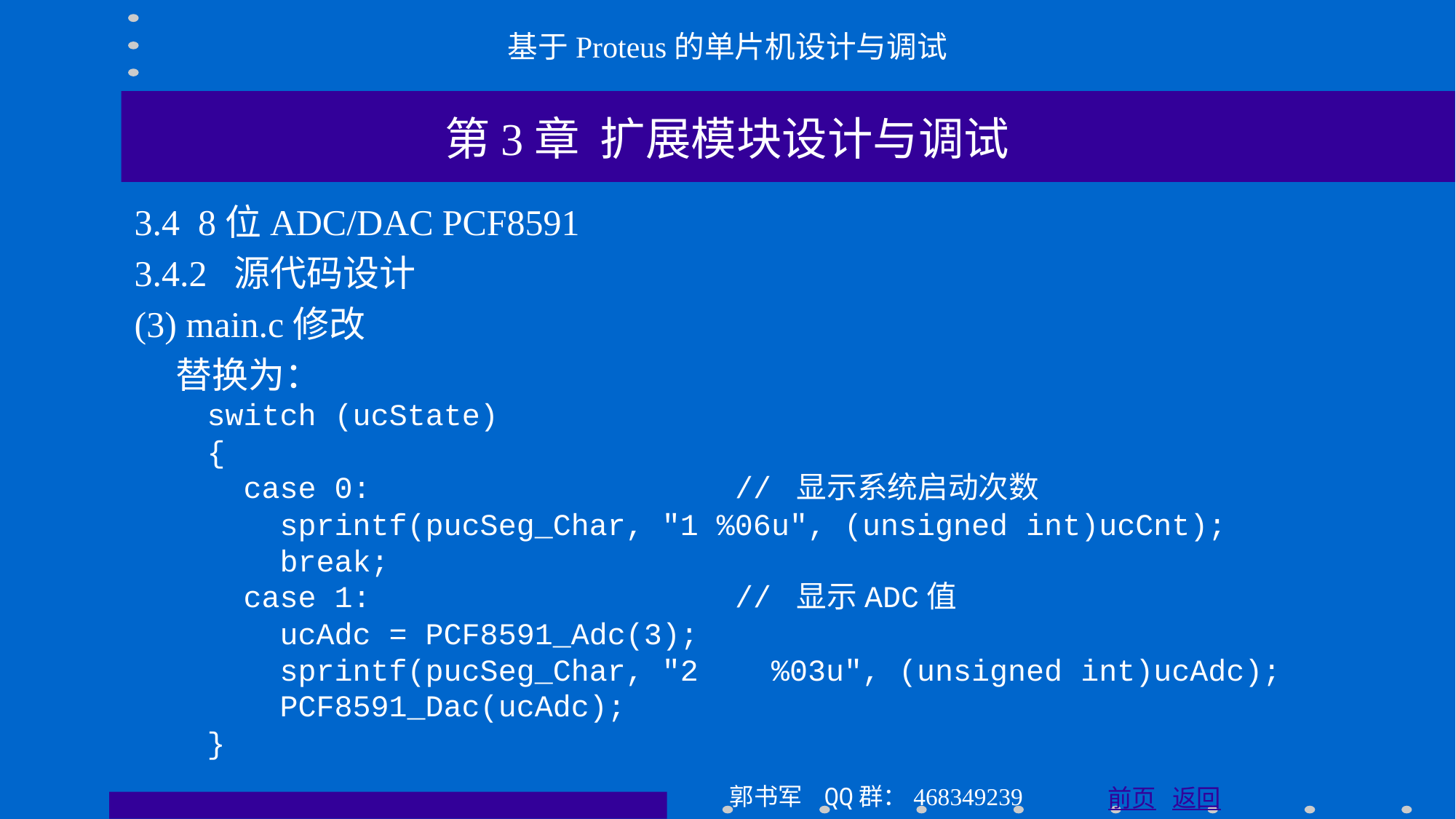

基于Proteus的单片机设计与调试
第3章  扩展模块设计与调试
3.4  8位ADC/DAC PCF8591
3.4.2  源代码设计
(3) main.c修改
    替换为：
    switch (ucState)
    {
      case 0:                    // 显示系统启动次数
        sprintf(pucSeg_Char, "1 %06u", (unsigned int)ucCnt);
        break;
      case 1:                    // 显示ADC值
        ucAdc = PCF8591_Adc(3);
        sprintf(pucSeg_Char, "2    %03u", (unsigned int)ucAdc);
        PCF8591_Dac(ucAdc);
    }
郭书军   QQ群：468349239
前页   返回